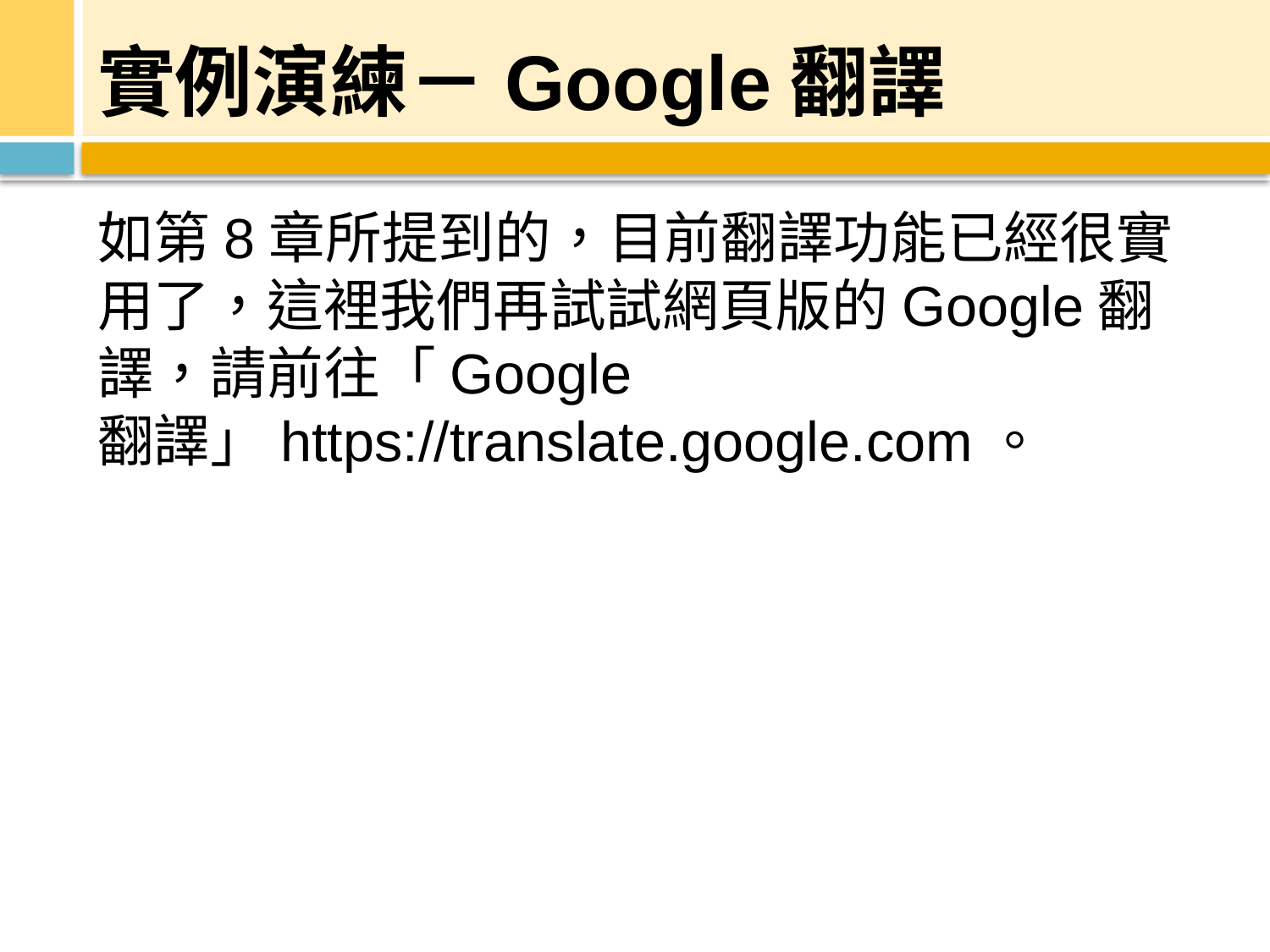

# 實例演練－Google翻譯
如第8章所提到的，目前翻譯功能已經很實用了，這裡我們再試試網頁版的Google翻譯，請前往「Google 翻譯」https://translate.google.com。